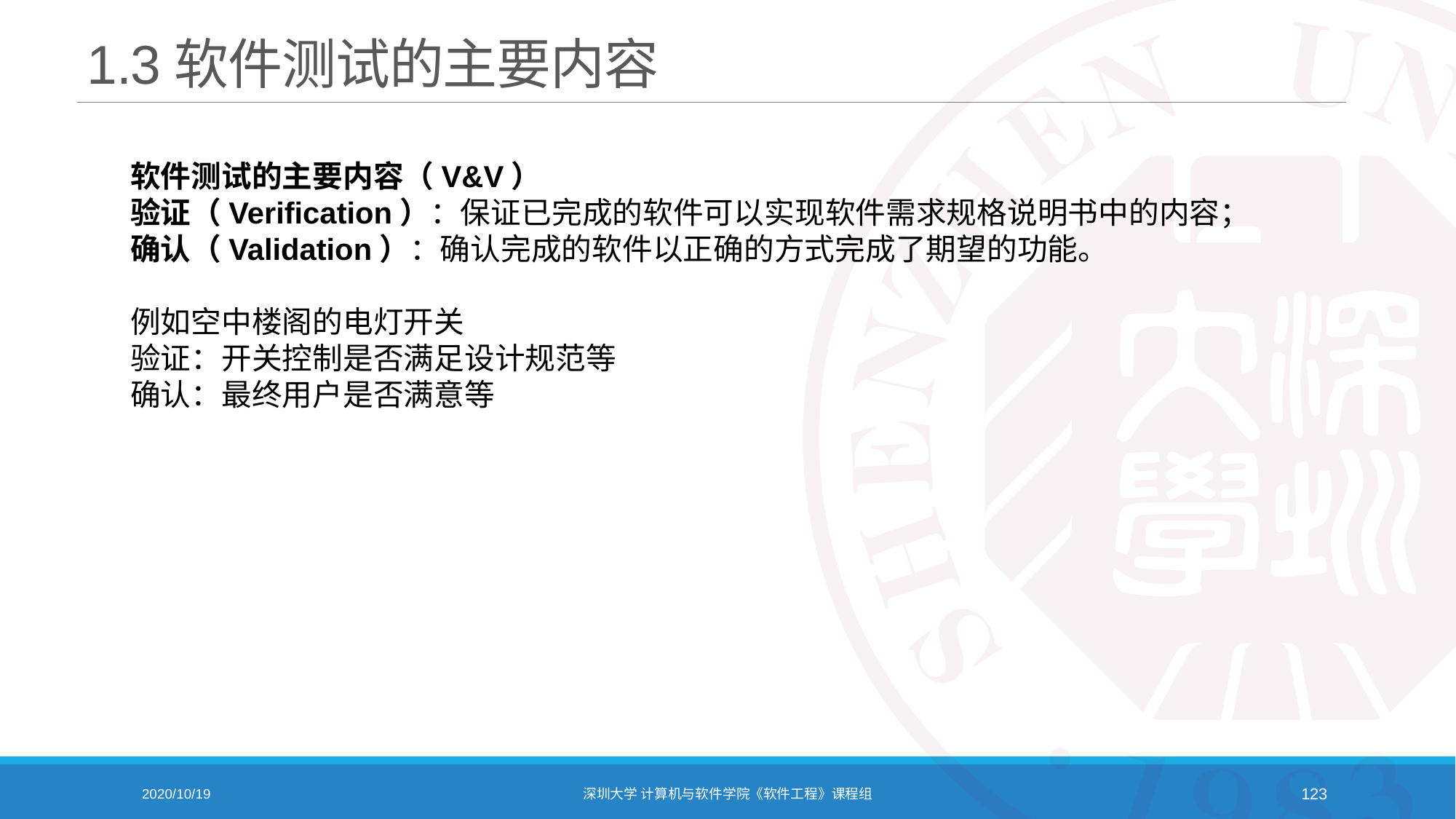

# 1.3软件测试的主要内容
软件测试的主要内容（V&V）
验证（Verification）：保证已完成的软件可以实现软件需求规格说明书中的内容；
确认（Validation）：确认完成的软件以正确的方式完成了期望的功能。

例如空中楼阁的电灯开关
验证：开关控制是否满足设计规范等
确认：最终用户是否满意等

2020/10/19
深圳大学 计算机与软件学院《软件工程》课程组
123